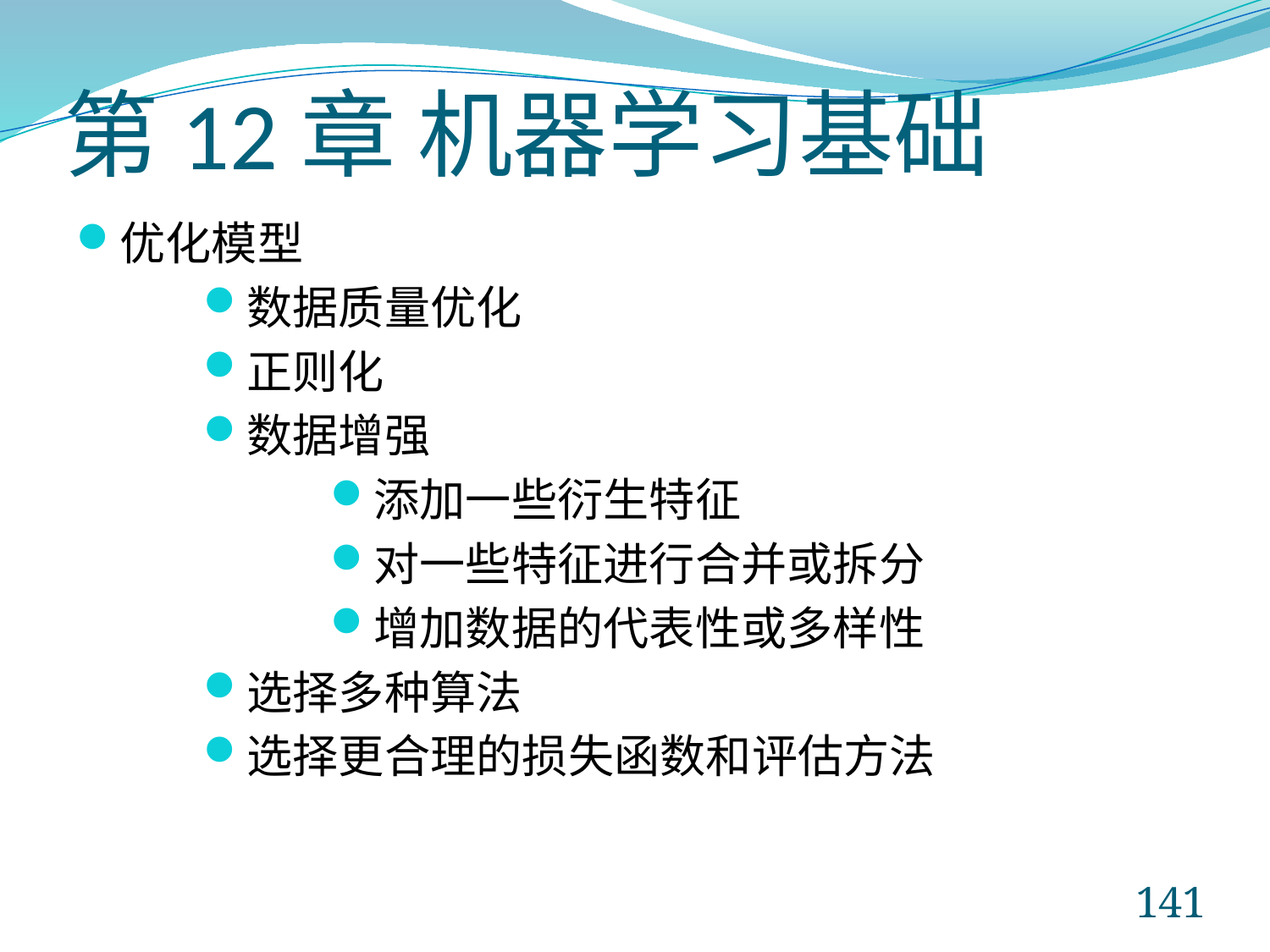

# 第12章 机器学习基础
优化模型
数据质量优化
正则化
数据增强
添加一些衍生特征
对一些特征进行合并或拆分
增加数据的代表性或多样性
选择多种算法
选择更合理的损失函数和评估方法

141